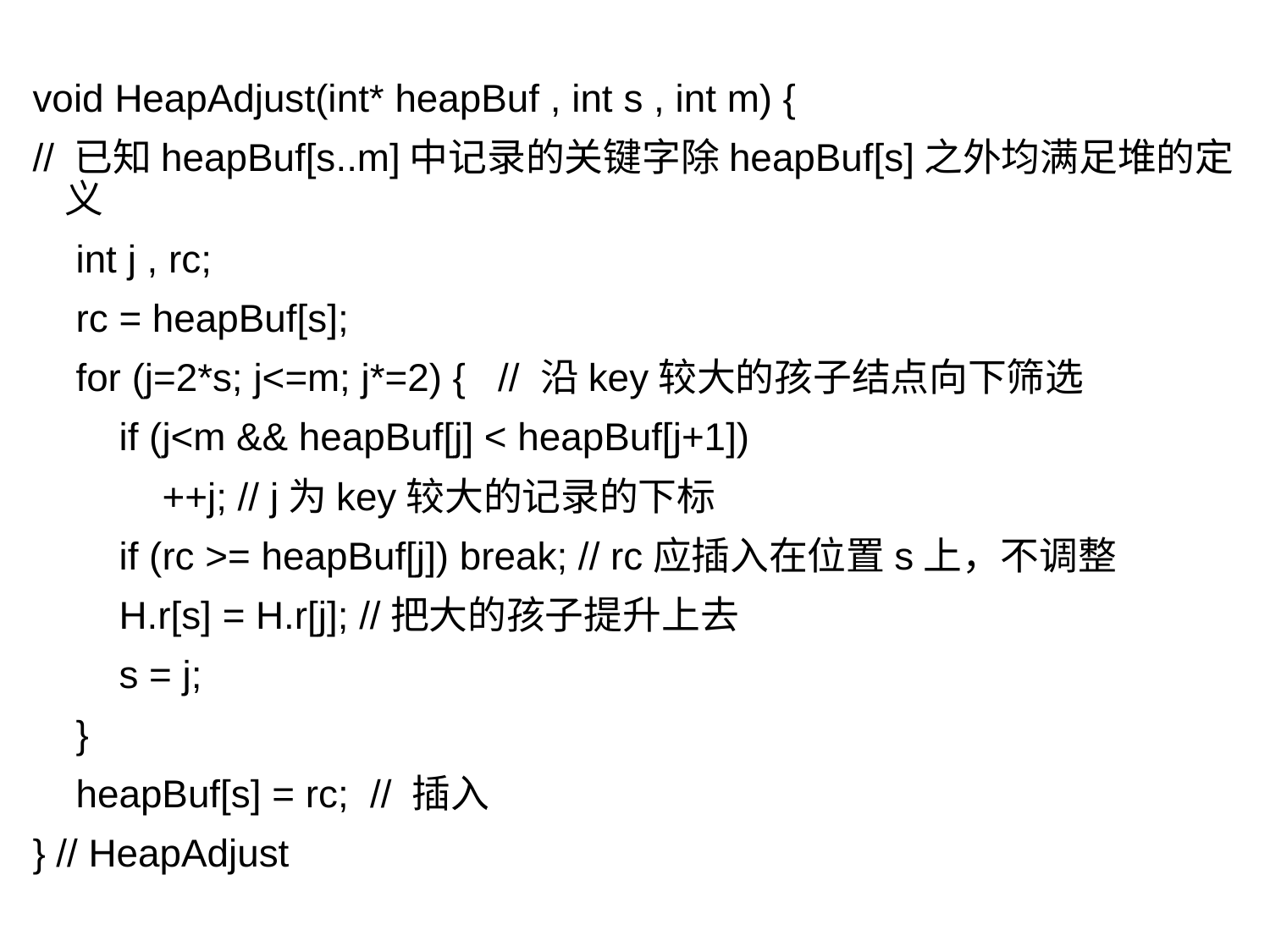

void HeapAdjust(int* heapBuf , int s , int m) {
// 已知heapBuf[s..m]中记录的关键字除heapBuf[s]之外均满足堆的定义
    int j , rc;
    rc = heapBuf[s];
    for (j=2*s; j<=m; j*=2) {   // 沿key较大的孩子结点向下筛选
        if (j<m && heapBuf[j] < heapBuf[j+1])
            ++j; // j为key较大的记录的下标
        if (rc >= heapBuf[j]) break; // rc应插入在位置s上，不调整
        H.r[s] = H.r[j]; //把大的孩子提升上去
        s = j;
    }
    heapBuf[s] = rc;  // 插入
} // HeapAdjust